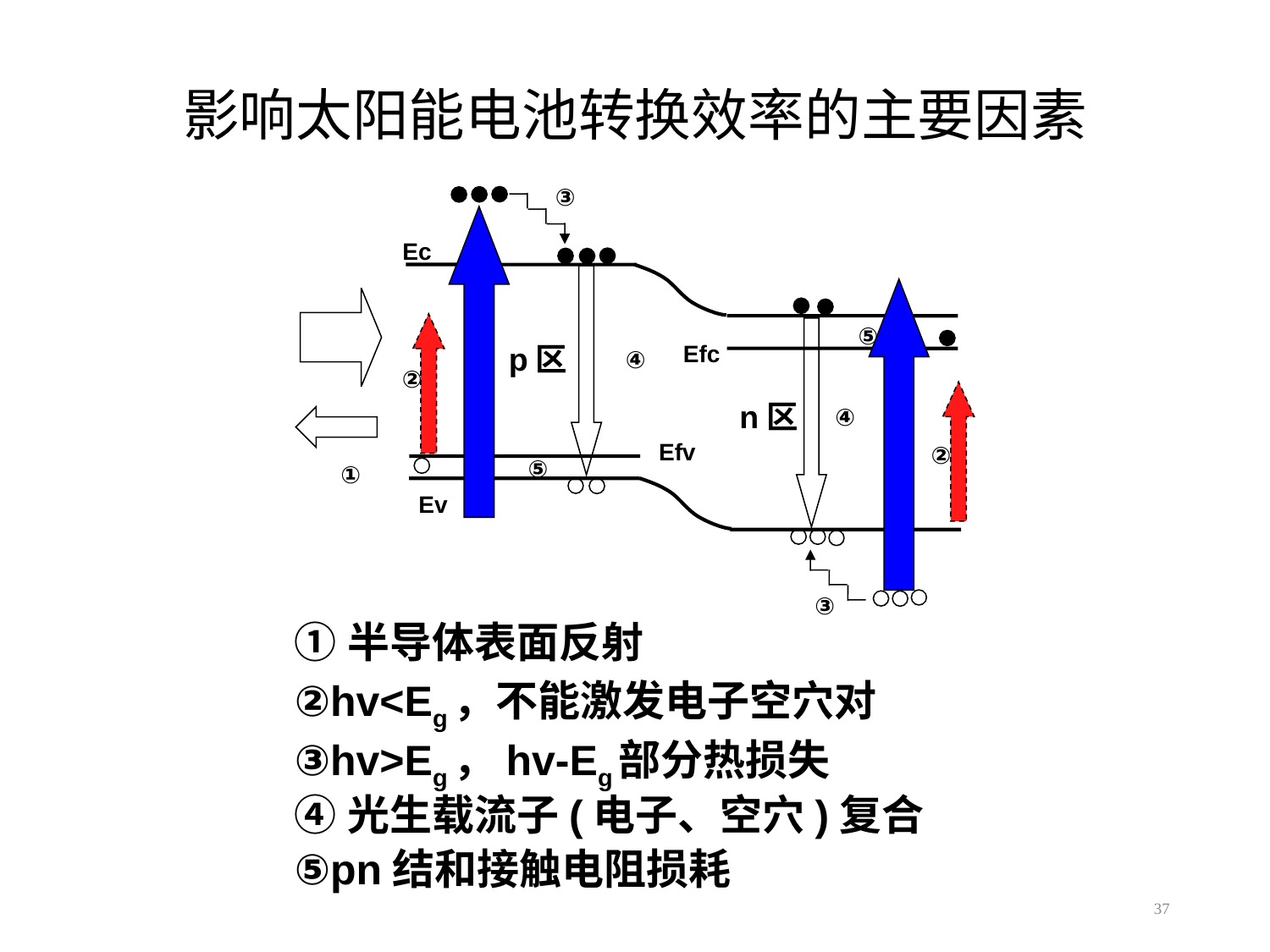

# 影响太阳能电池转换效率的主要因素
③

Ec

⑤

Efc
p区
④

②

n区
④

Efv
②
⑤
①

Ev

③

①半导体表面反射
②hv<Eg，不能激发电子空穴对
③hv>Eg，hv-Eg部分热损失
④光生载流子(电子、空穴)复合
⑤pn结和接触电阻损耗
37